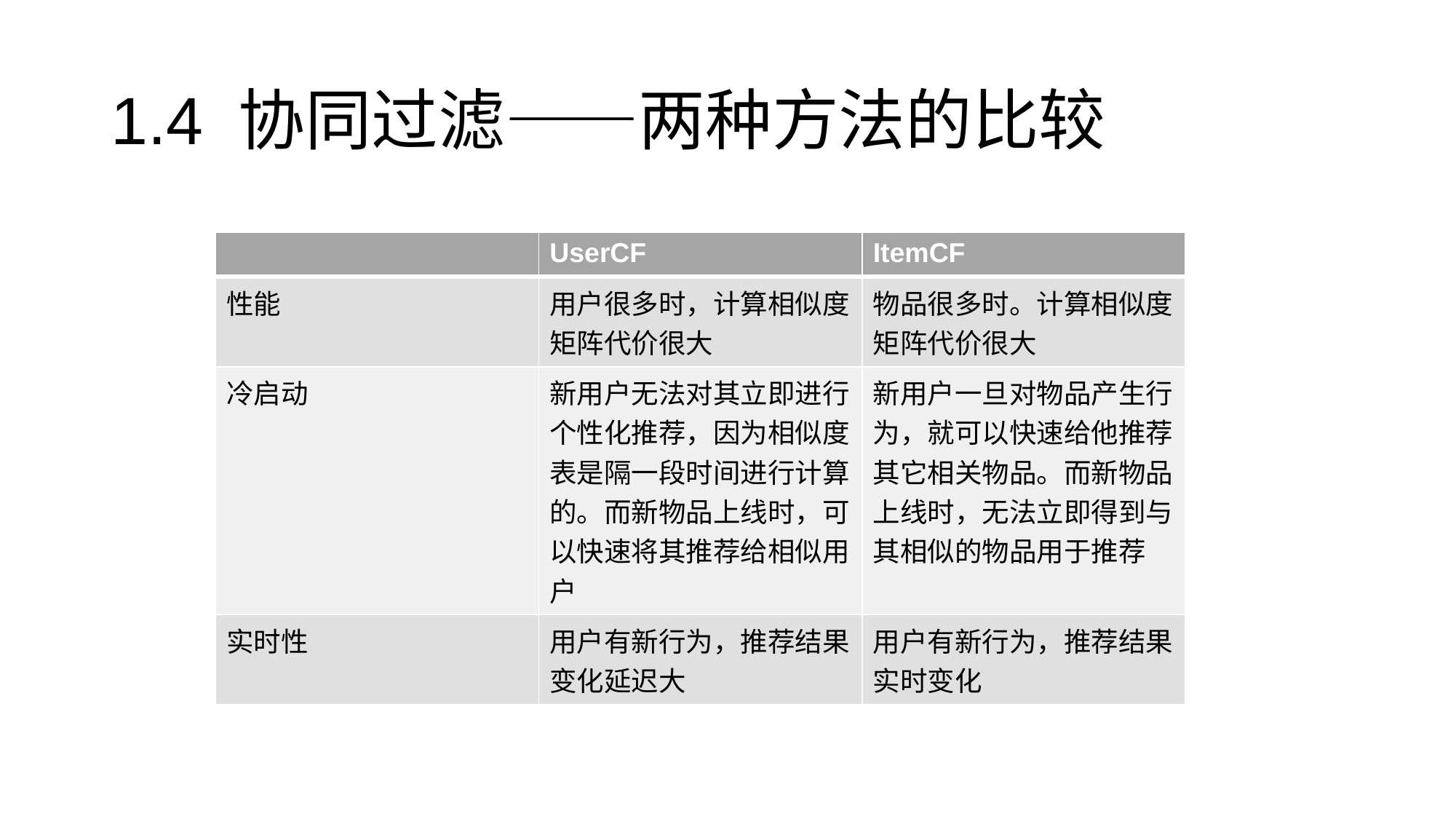

# 1.4 协同过滤——两种方法的比较
|  | UserCF | ItemCF |
| --- | --- | --- |
| 性能 | 用户很多时，计算相似度矩阵代价很大 | 物品很多时。计算相似度矩阵代价很大 |
| 冷启动 | 新用户无法对其立即进行个性化推荐，因为相似度表是隔一段时间进行计算的。而新物品上线时，可以快速将其推荐给相似用户 | 新用户一旦对物品产生行为，就可以快速给他推荐其它相关物品。而新物品上线时，无法立即得到与其相似的物品用于推荐 |
| 实时性 | 用户有新行为，推荐结果变化延迟大 | 用户有新行为，推荐结果实时变化 |